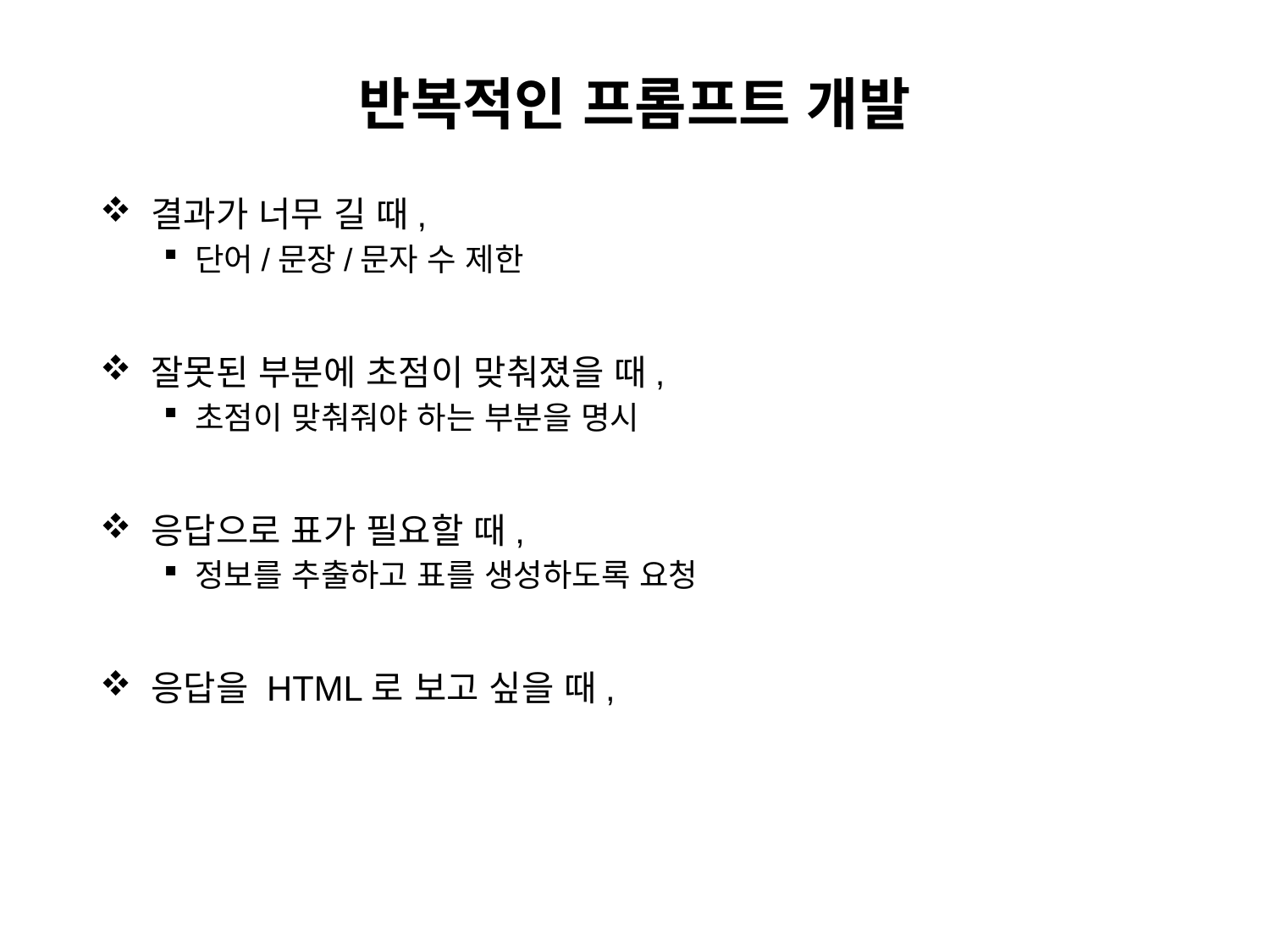

# 반복적인 프롬프트 개발
 결과가 너무 길 때,
단어/문장/문자 수 제한

 잘못된 부분에 초점이 맞춰졌을 때,
초점이 맞춰줘야 하는 부분을 명시

 응답으로 표가 필요할 때,
정보를 추출하고 표를 생성하도록 요청

 응답을 HTML로 보고 싶을 때,